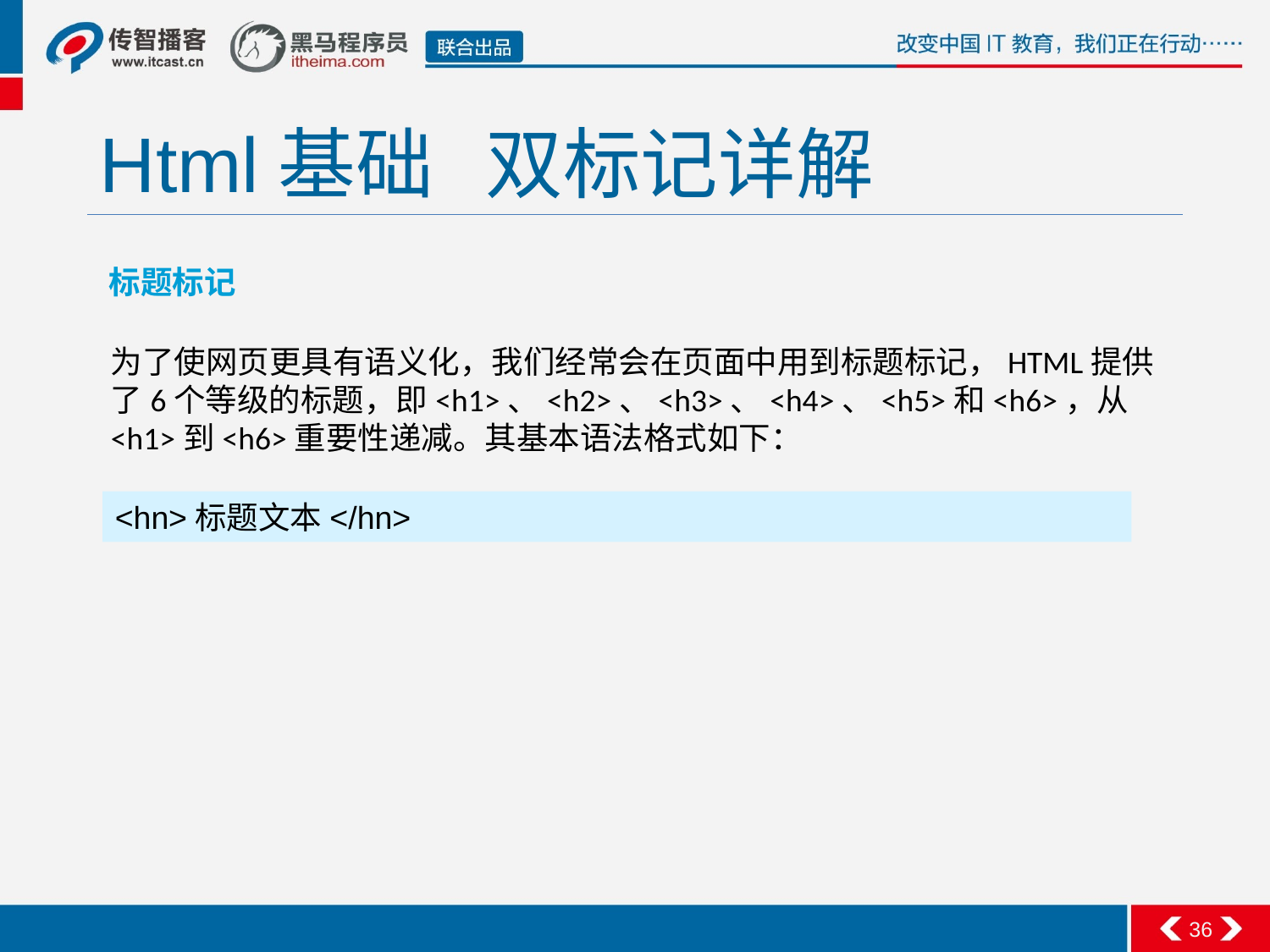

# Html基础   双标记详解
标题标记
为了使网页更具有语义化，我们经常会在页面中用到标题标记，HTML提供了6个等级的标题，即<h1>、<h2>、<h3>、<h4>、<h5>和<h6>，从<h1>到<h6>重要性递减。其基本语法格式如下：

<hn>标题文本</hn>
36